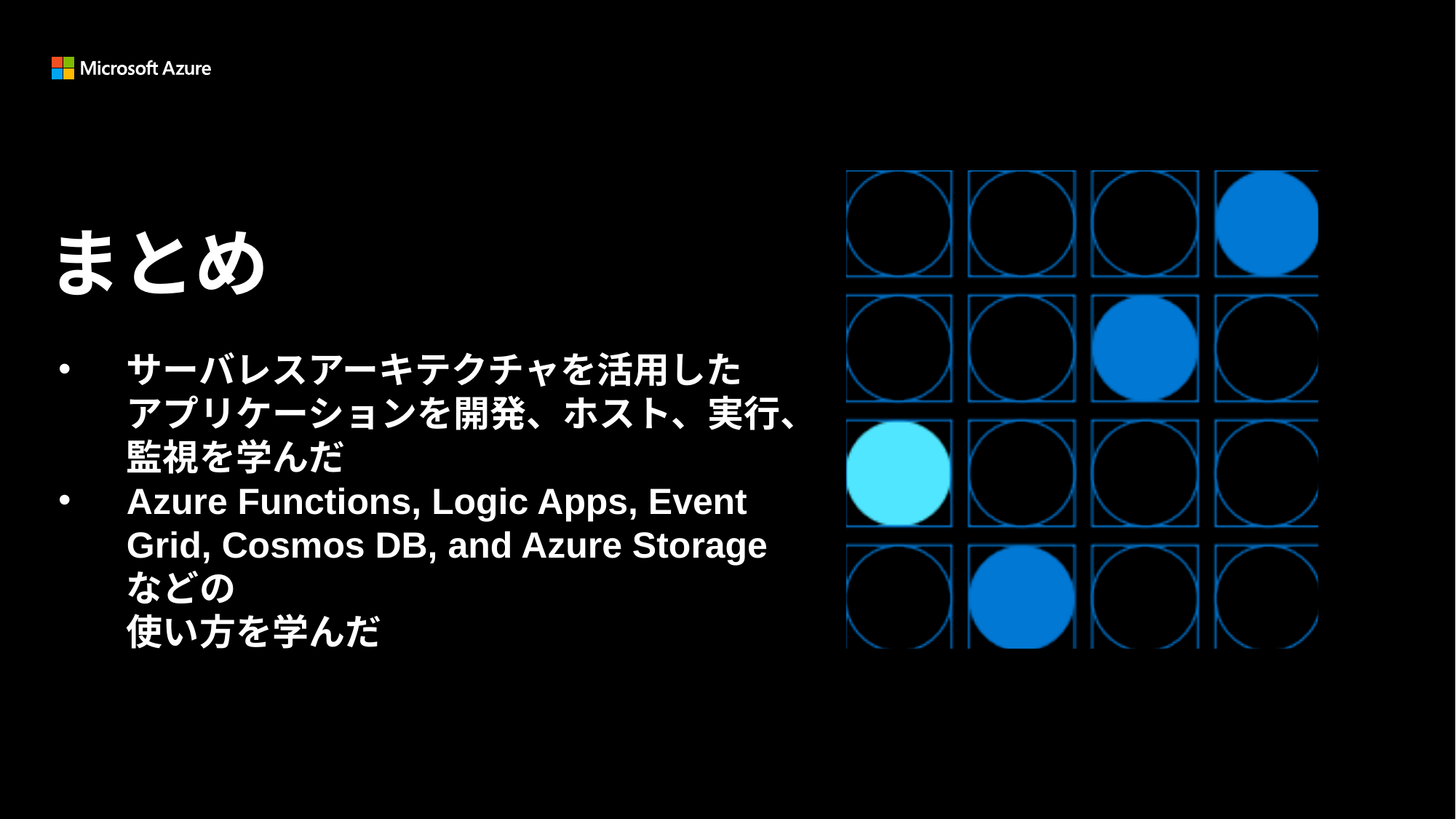

まとめ
サーバレスアーキテクチャを活用した
アプリケーションを開発、ホスト、実行、監視を学んだ
Azure Functions, Logic Apps, Event Grid, Cosmos DB, and Azure Storageなどの
使い方を学んだ